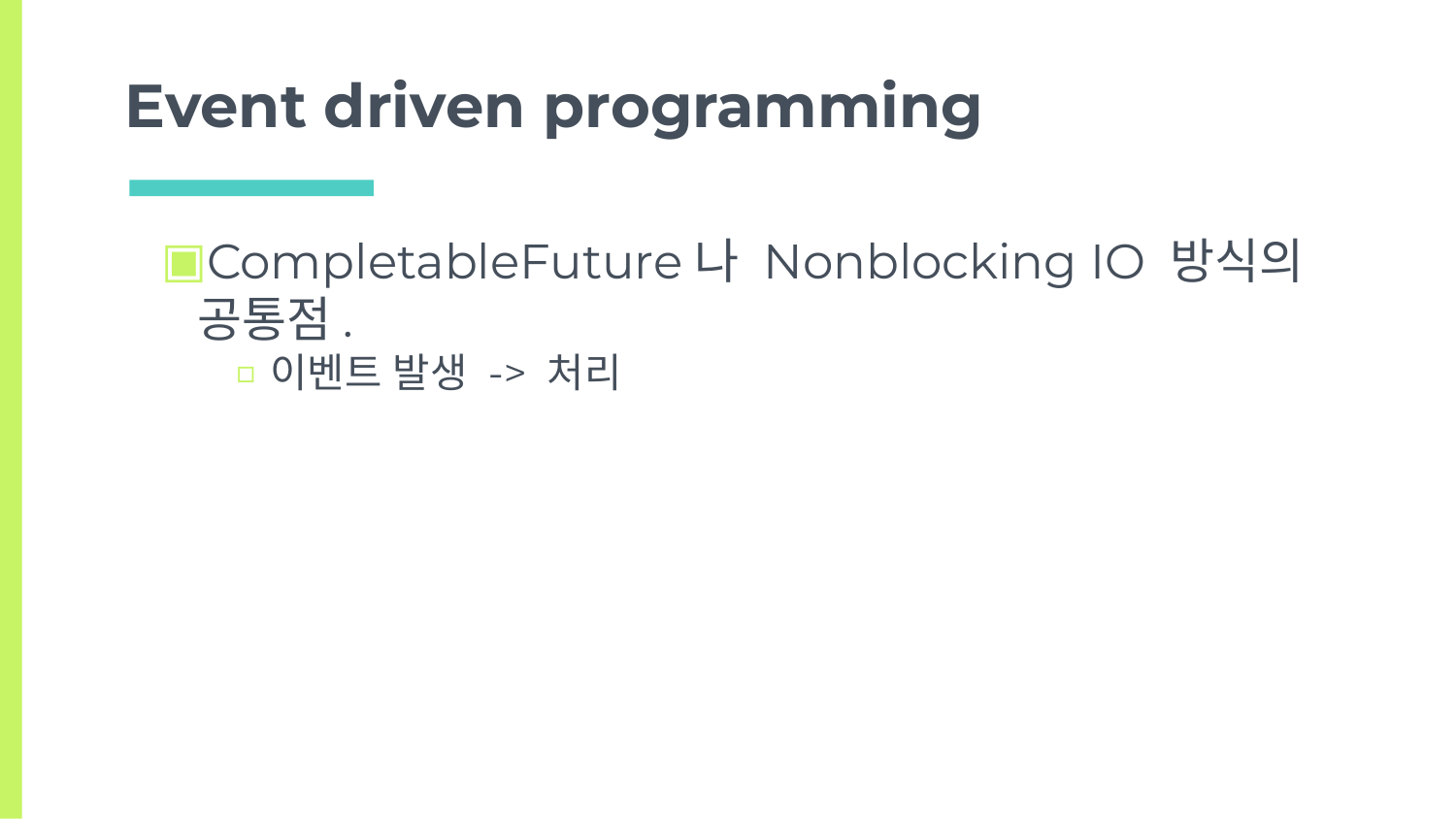

# Event driven programming
CompletableFuture나 Nonblocking IO 방식의 공통점.
이벤트 발생 -> 처리